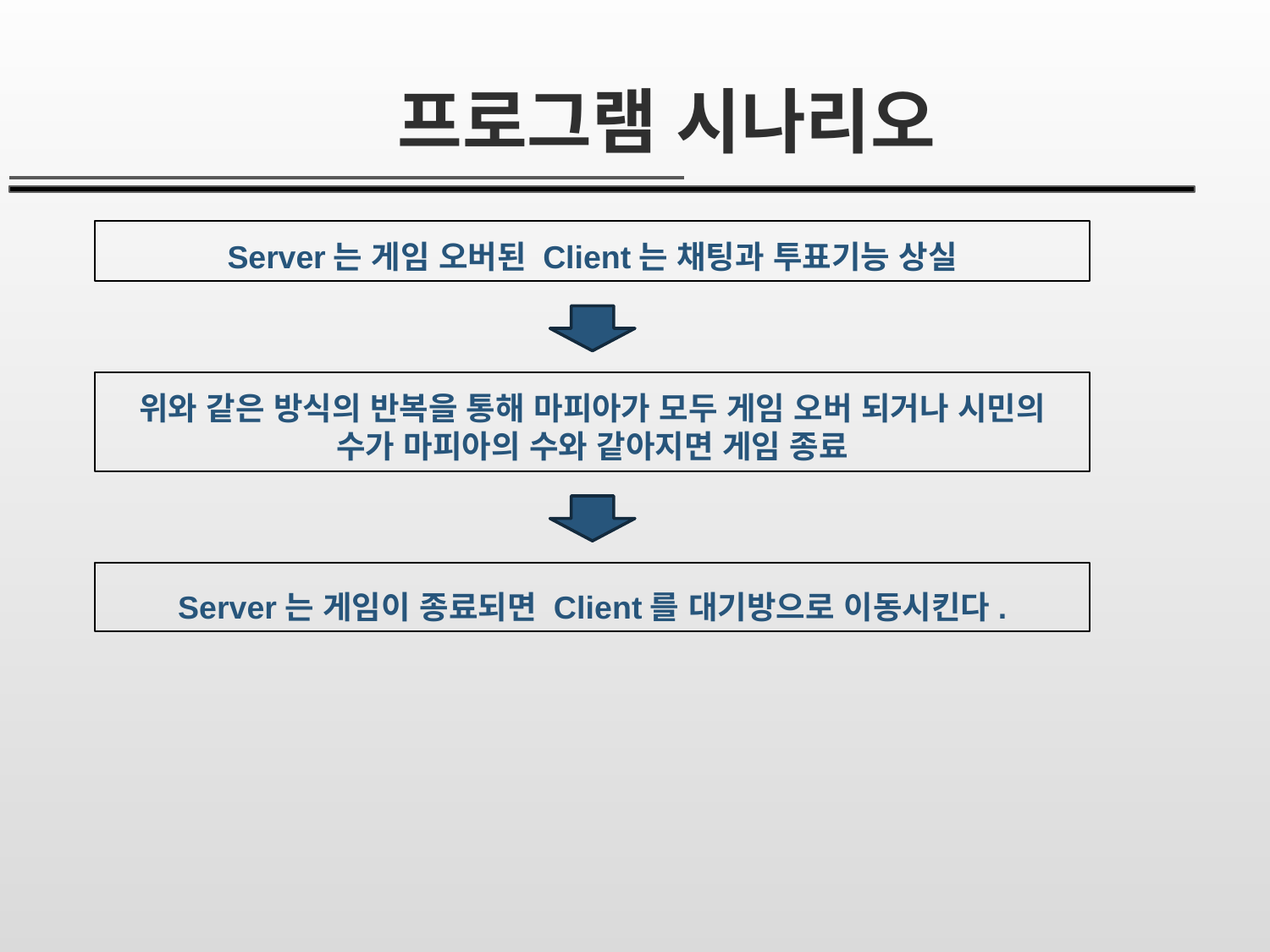

# 프로그램 시나리오

Server는 게임 오버된 Client는 채팅과 투표기능 상실

위와 같은 방식의 반복을 통해 마피아가 모두 게임 오버 되거나 시민의 수가 마피아의 수와 같아지면 게임 종료

Server는 게임이 종료되면 Client를 대기방으로 이동시킨다.